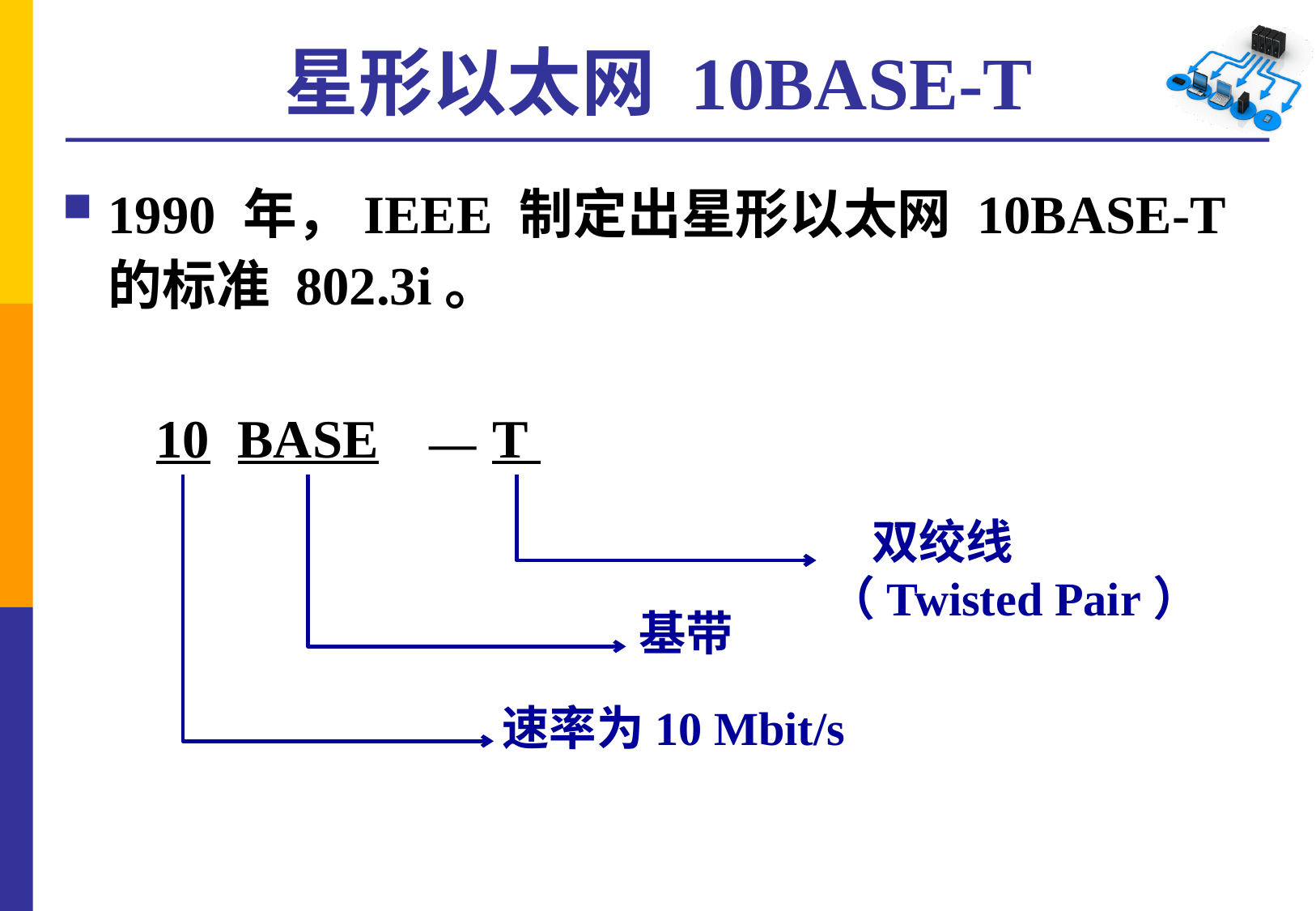

# 星形以太网 10BASE-T
1990 年，IEEE 制定出星形以太网 10BASE-T 的标准 802.3i。
10
BASE
T
—
   双绞线
（Twisted Pair）
基带
速率为10 Mbit/s